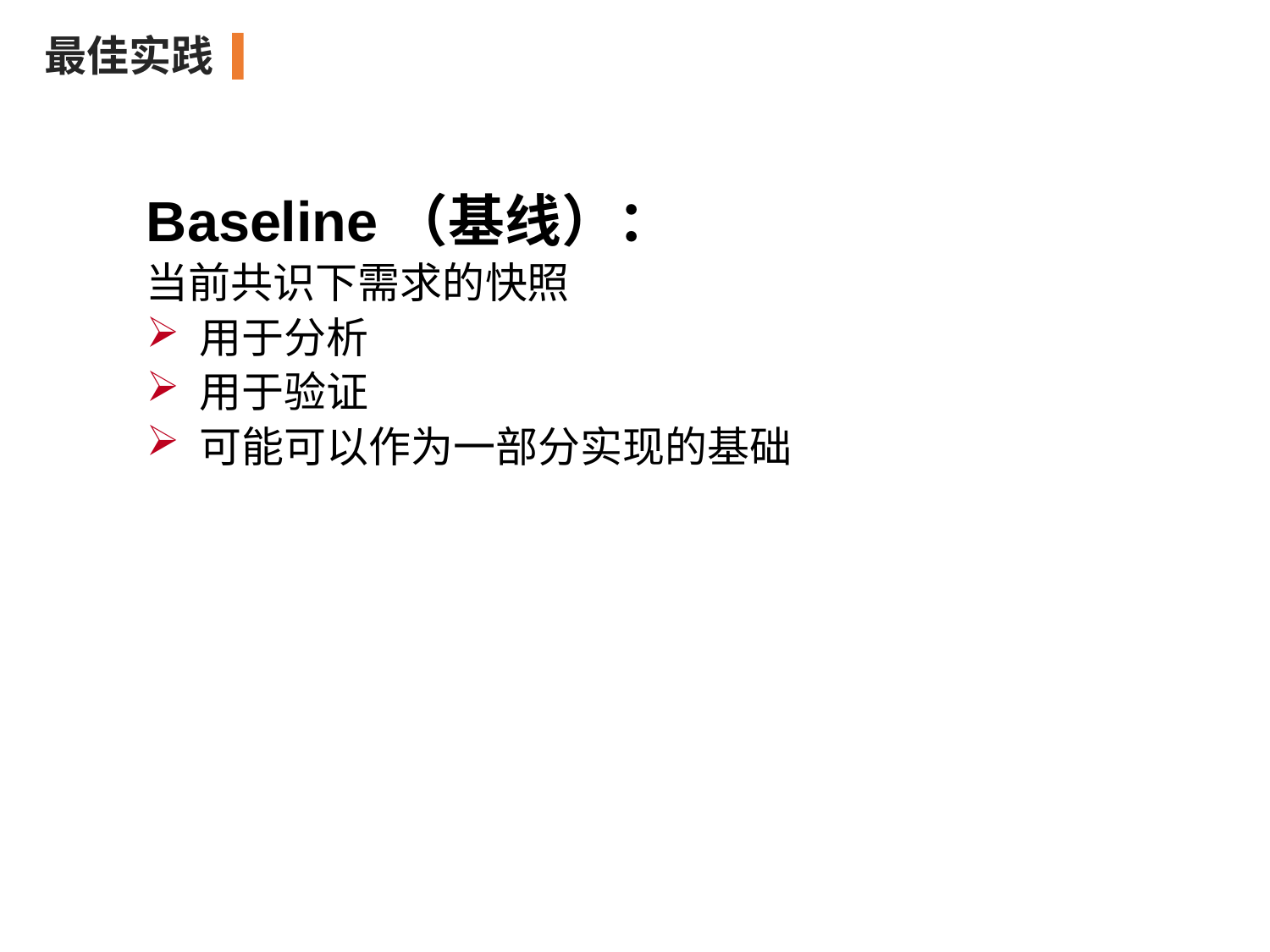

最佳实践

Baseline（基线）：
当前共识下需求的快照
 用于分析
 用于验证
 可能可以作为一部分实现的基础